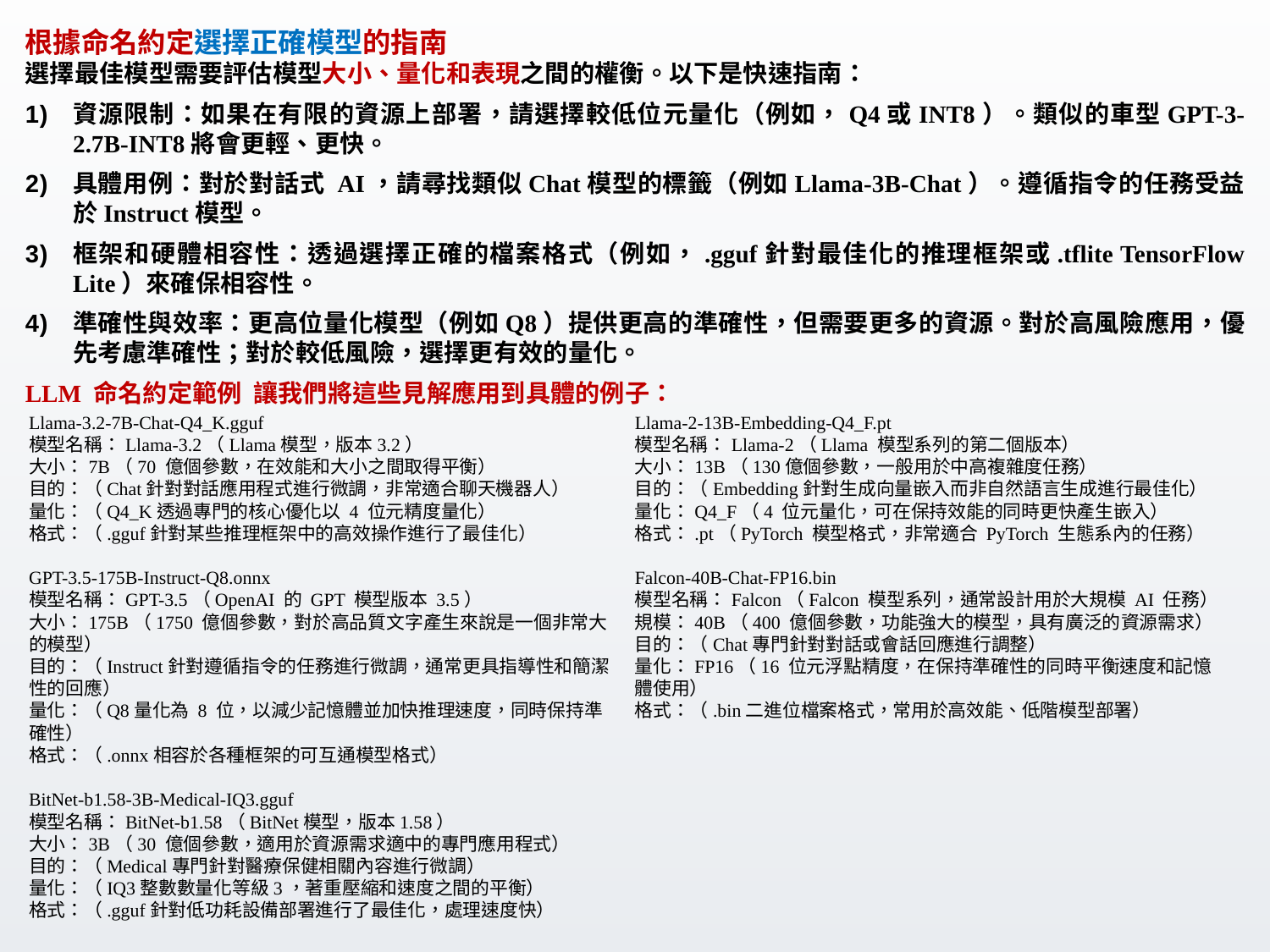

根據命名約定選擇正確模型的指南
選擇最佳模型需要評估模型大小、量化和表現之間的權衡。以下是快速指南：
資源限制：如果在有限的資源上部署，請選擇較低位元量化（例如，Q4或INT8）。類似的車型GPT-3-2.7B-INT8將會更輕、更快。
具體用例：對於對話式 AI，請尋找類似Chat模型的標籤（例如Llama-3B-Chat）。遵循指令的任務受益於Instruct模型。
框架和硬體相容性：透過選擇正確的檔案格式（例如，.gguf針對最佳化的推理框架或.tflite TensorFlow Lite）來確保相容性。
準確性與效率：更高位量化模型（例如Q8）提供更高的準確性，但需要更多的資源。對於高風險應用，優先考慮準確性；對於較低風險，選擇更有效的量化。
LLM 命名約定範例  讓我們將這些見解應用到具體的例子：

Llama-3.2-7B-Chat-Q4_K.gguf
模型名稱：Llama-3.2（Llama模型，版本3.2）
大小：7B（70 億個參數，在效能和大小之間取得平衡）
目的：（Chat針對對話應用程式進行微調，非常適合聊天機器人）
量化：（Q4_K透過專門的核心優化以 4 位元精度量化）
格式：（.gguf針對某些推理框架中的高效操作進行了最佳化）

GPT-3.5-175B-Instruct-Q8.onnx
模型名稱：GPT-3.5（OpenAI 的 GPT 模型版本 3.5）
大小：175B（1750 億個參數，對於高品質文字產生來說是一個非常大的模型）
目的：（Instruct針對遵循指令的任務進行微調，通常更具指導性和簡潔性的回應）
量化：（Q8量化為 8 位，以減少記憶體並加快推理速度，同時保持準確性）
格式：（.onnx相容於各種框架的可互通模型格式）

BitNet-b1.58-3B-Medical-IQ3.gguf
模型名稱：BitNet-b1.58（BitNet模型，版本1.58）
大小：3B（30 億個參數，適用於資源需求適中的專門應用程式）
目的：（Medical專門針對醫療保健相關內容進行微調）
量化：（IQ3整數數量化等級3，著重壓縮和速度之間的平衡）
格式：（.gguf針對低功耗設備部署進行了最佳化，處理速度快）

Llama-2-13B-Embedding-Q4_F.pt
模型名稱：Llama-2（Llama 模型系列的第二個版本）
大小：13B（130億個參數，一般用於中高複雜度任務）
目的：（Embedding針對生成向量嵌入而非自然語言生成進行最佳化）
量化：Q4_F（4 位元量化，可在保持效能的同時更快產生嵌入）
格式：.pt（PyTorch 模型格式，非常適合 PyTorch 生態系內的任務）

Falcon-40B-Chat-FP16.bin
模型名稱：Falcon（Falcon 模型系列，通常設計用於大規模 AI 任務）
規模：40B（400 億個參數，功能強大的模型，具有廣泛的資源需求）
目的：（Chat專門針對對話或會話回應進行調整）
量化：FP16（16 位元浮點精度，在保持準確性的同時平衡速度和記憶體使用）
格式：（.bin二進位檔案格式，常用於高效能、低階模型部署）